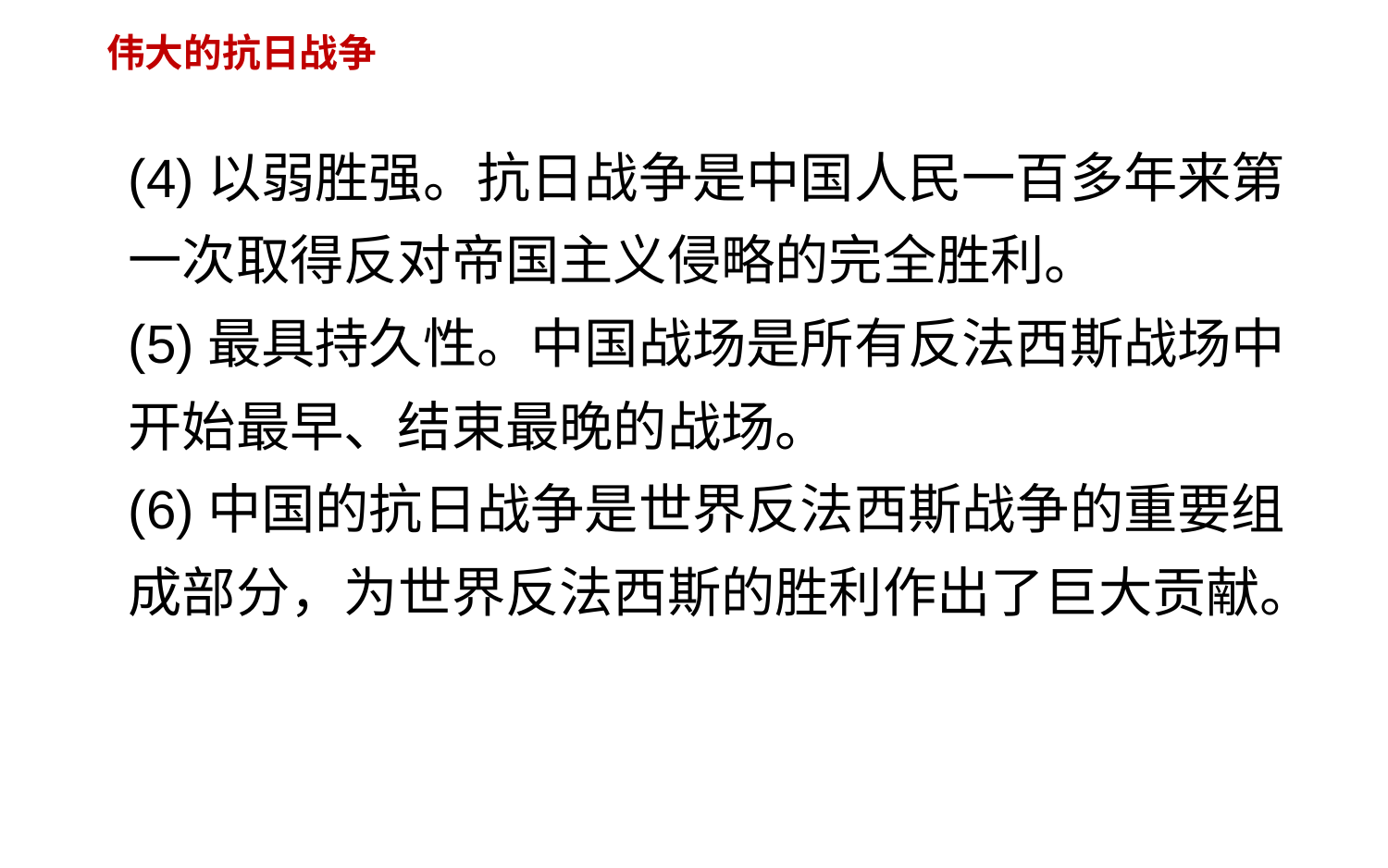

伟大的抗日战争
(4)以弱胜强。抗日战争是中国人民一百多年来第一次取得反对帝国主义侵略的完全胜利。
(5)最具持久性。中国战场是所有反法西斯战场中开始最早、结束最晚的战场。
(6)中国的抗日战争是世界反法西斯战争的重要组成部分，为世界反法西斯的胜利作出了巨大贡献。